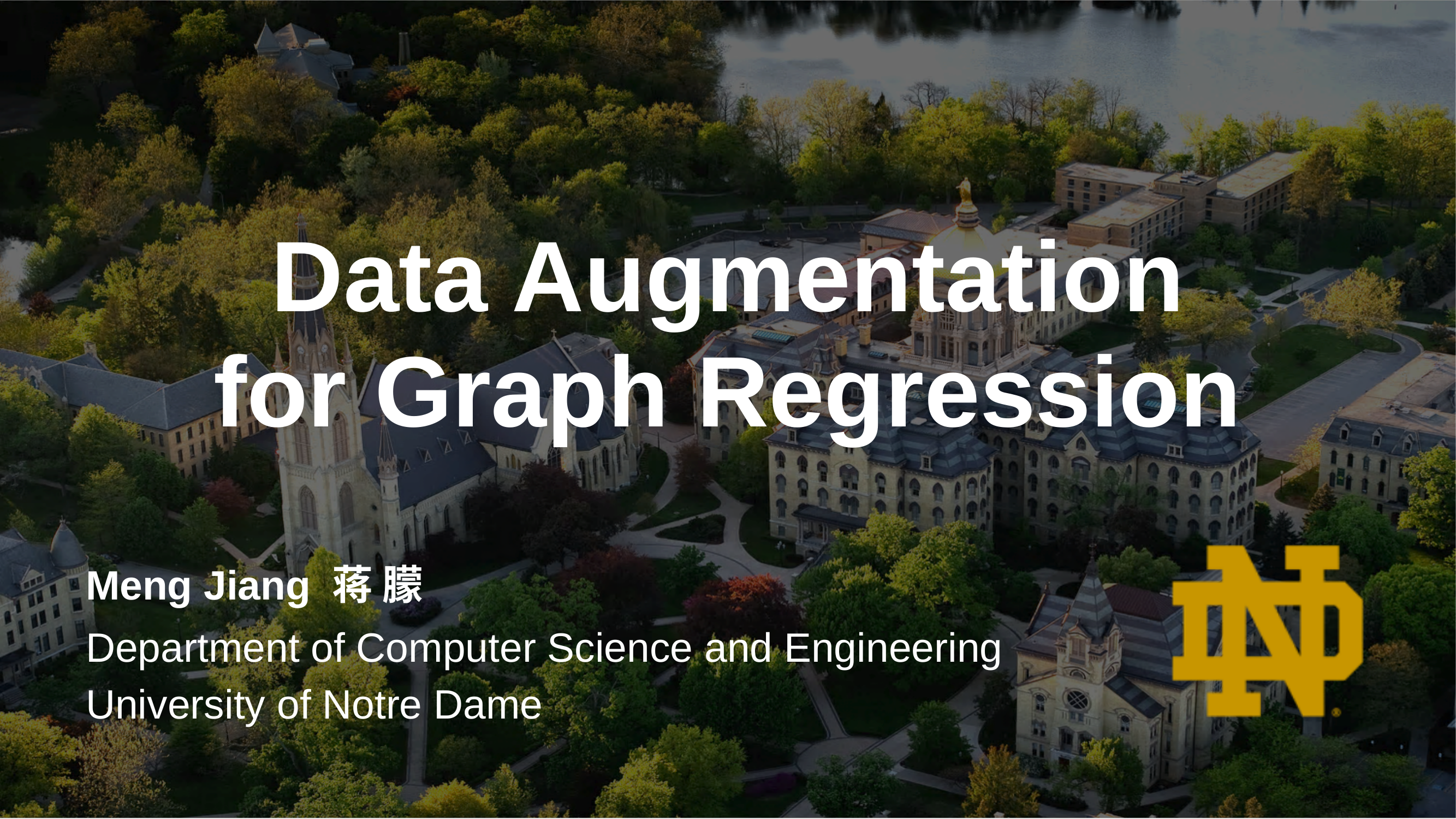

Data Augmentation
for Graph Regression
Meng Jiang 蒋 朦
Department of Computer Science and Engineering
University of Notre Dame